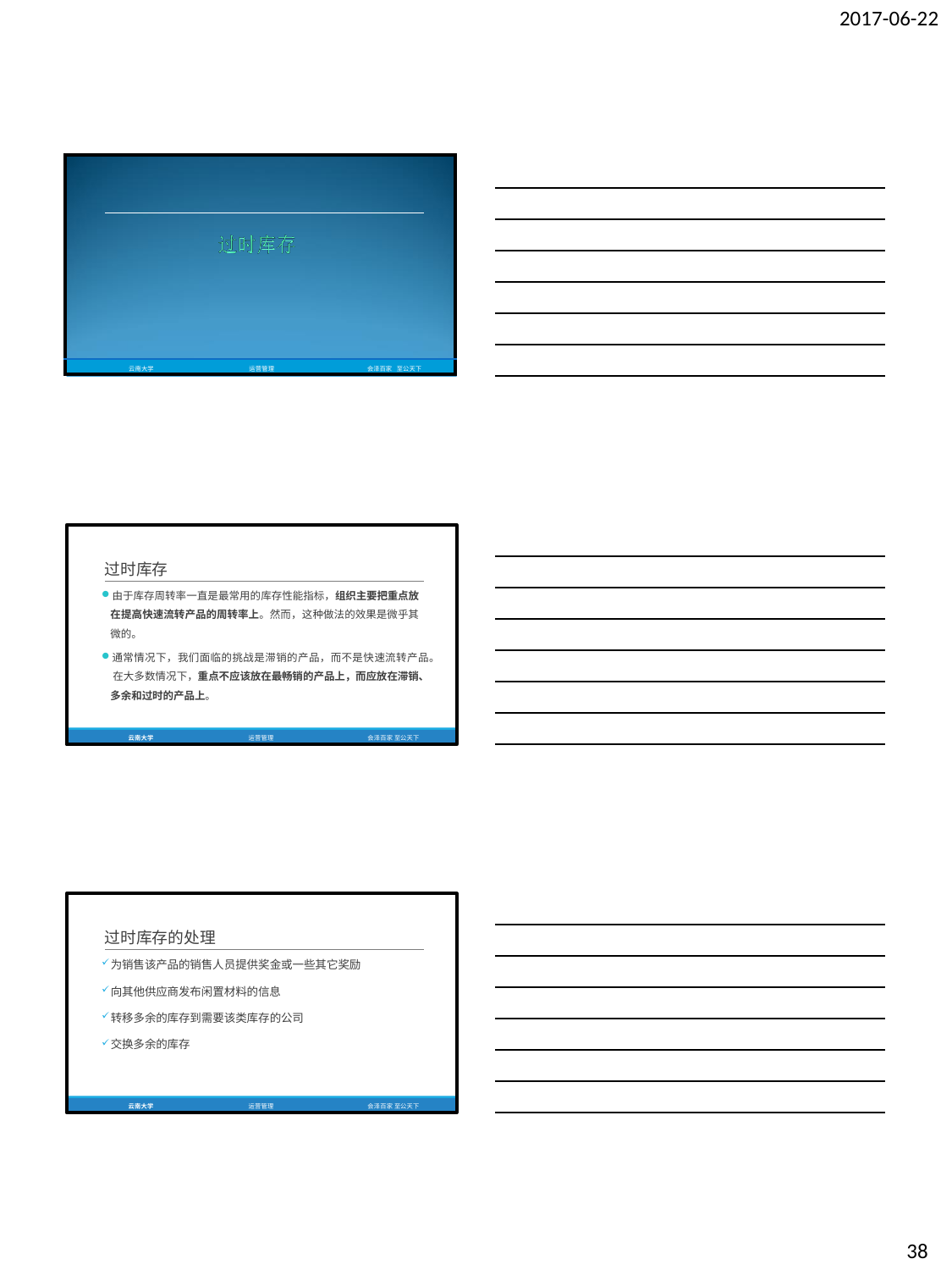

2017-06-22
|  |  |  |  |
| --- | --- | --- | --- |
| 云南大学 | 运营管理 | 会泽百家 | 至公天下 |

过时库存
由于库存周转率一直是最常用的库存性能指标，组织主要把重点放 在提高快速流转产品的周转率上。然而，这种做法的效果是微乎其 微的。
通常情况下，我们面临的挑战是滞销的产品，而不是快速流转产品。 在大多数情况下，重点不应该放在最畅销的产品上，而应放在滞销、 多余和过时的产品上。

云南大学
运营管理
会泽百家 至公天下

过时库存的处理
为销售该产品的销售人员提供奖金或一些其它奖励

向其他供应商发布闲置材料的信息

转移多余的库存到需要该类库存的公司

交换多余的库存

云南大学
运营管理
会泽百家 至公天下

38